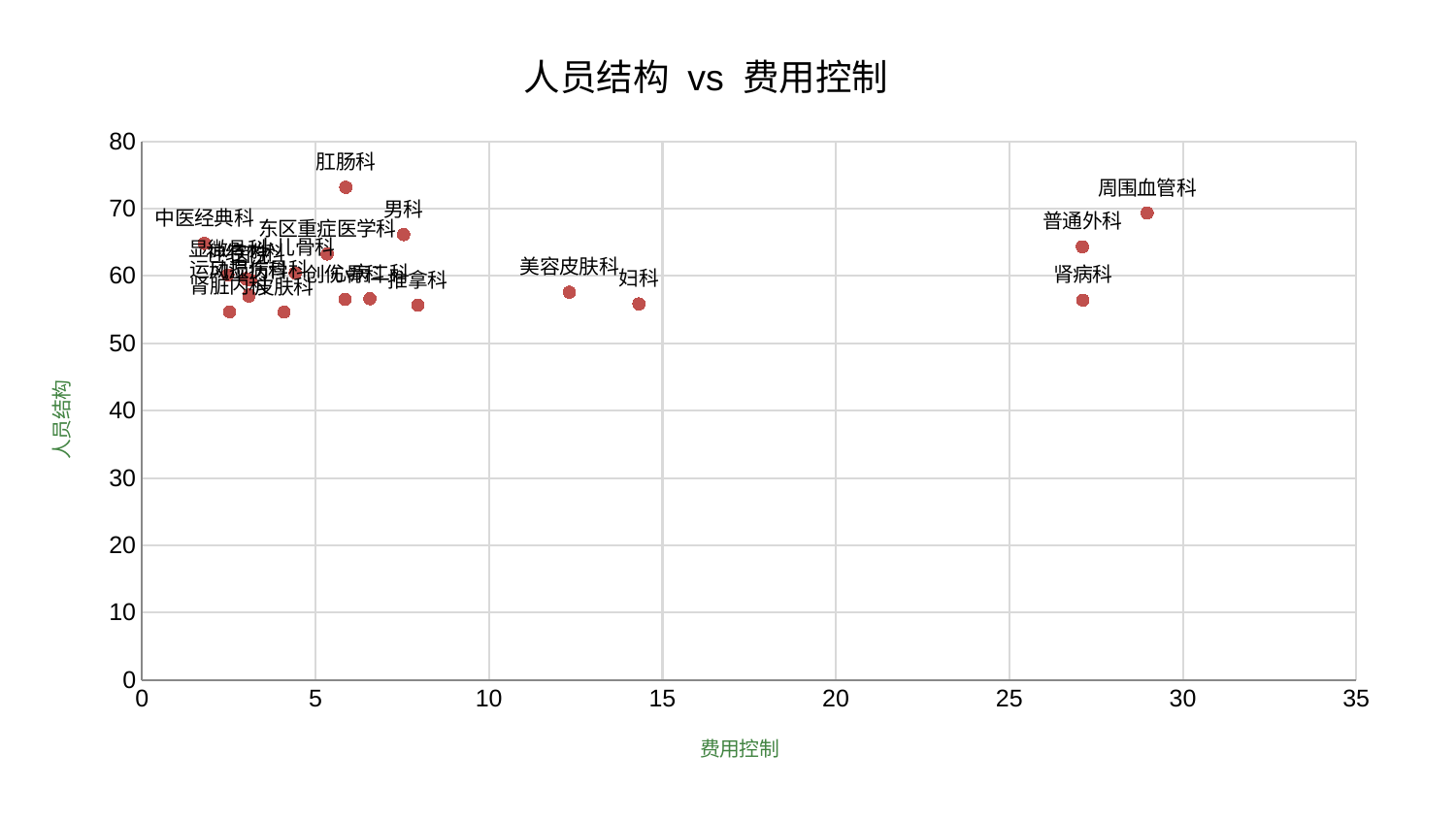

### Chart: 人员结构 vs 费用控制

| Category | 人员结构 |
|---|---|
221